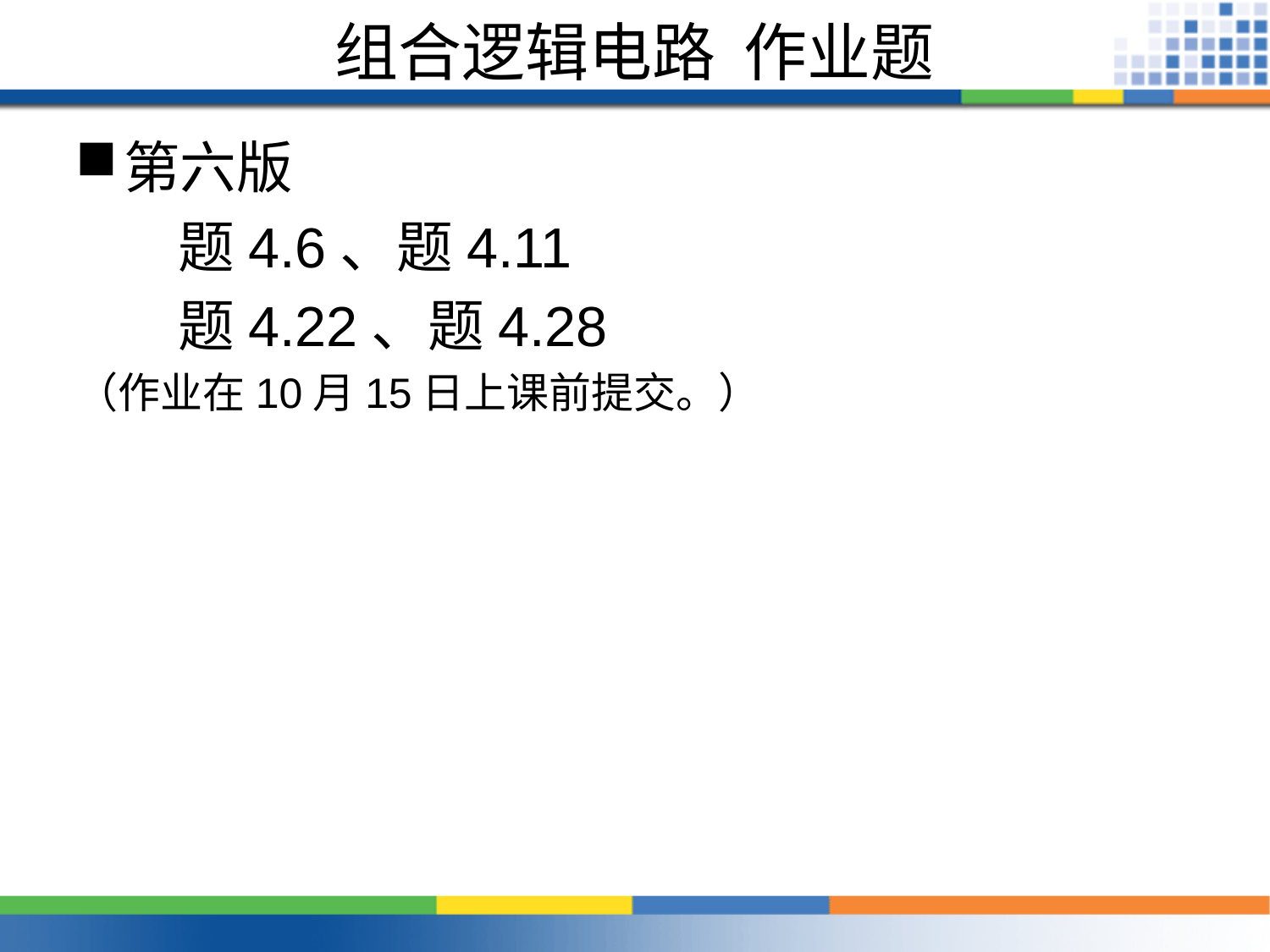

# 组合逻辑电路  作业题
第六版
       题4.6、题4.11
       题4.22、题4.28
（作业在10月15日上课前提交。）